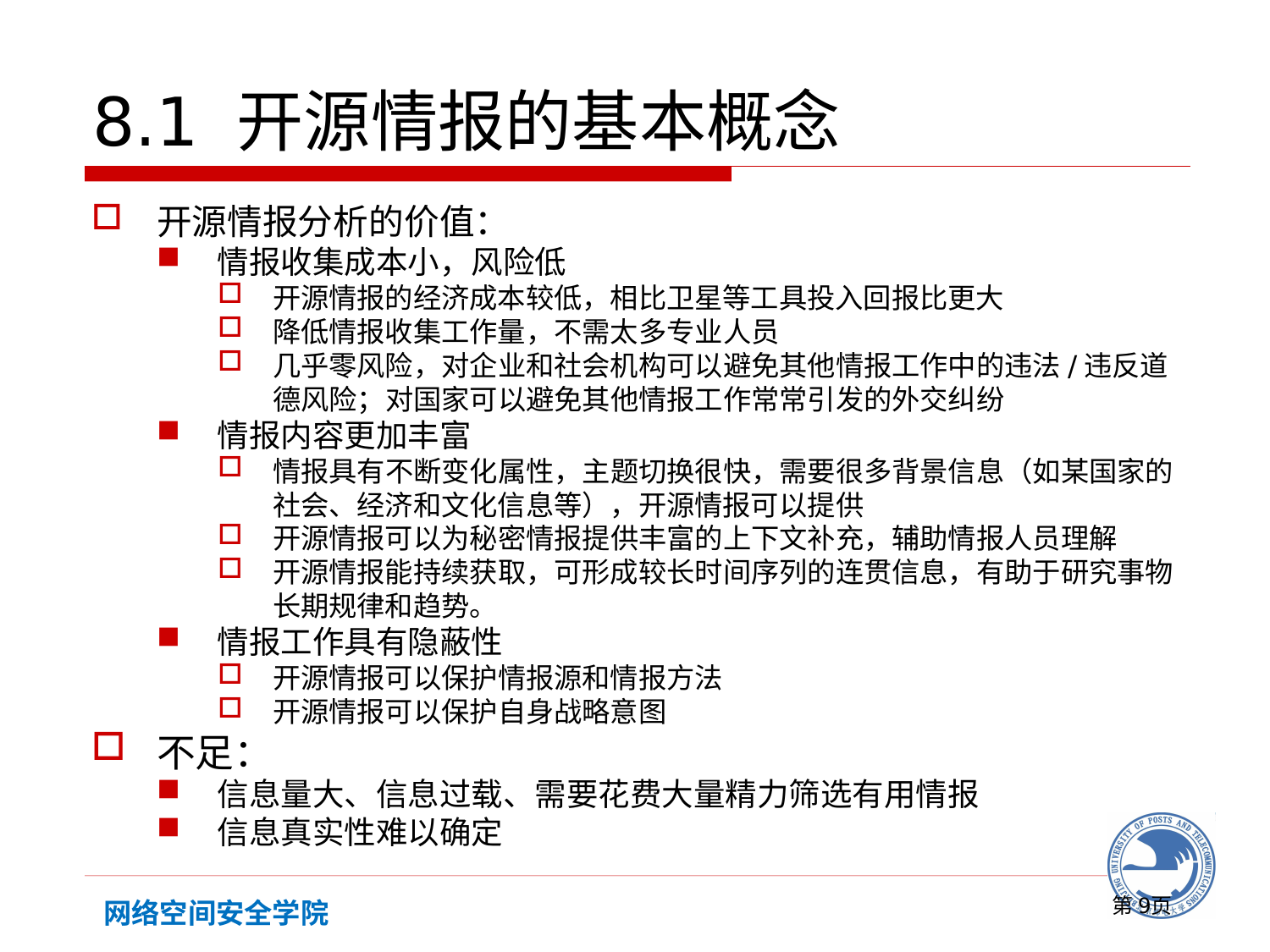

# 8.1 开源情报的基本概念
开源情报分析的价值：
情报收集成本小，风险低
开源情报的经济成本较低，相比卫星等工具投入回报比更大
降低情报收集工作量，不需太多专业人员
几乎零风险，对企业和社会机构可以避免其他情报工作中的违法/违反道德风险；对国家可以避免其他情报工作常常引发的外交纠纷
情报内容更加丰富
情报具有不断变化属性，主题切换很快，需要很多背景信息（如某国家的社会、经济和文化信息等），开源情报可以提供
开源情报可以为秘密情报提供丰富的上下文补充，辅助情报人员理解
开源情报能持续获取，可形成较长时间序列的连贯信息，有助于研究事物长期规律和趋势。
情报工作具有隐蔽性
开源情报可以保护情报源和情报方法
开源情报可以保护自身战略意图
不足：
信息量大、信息过载、需要花费大量精力筛选有用情报
信息真实性难以确定
9